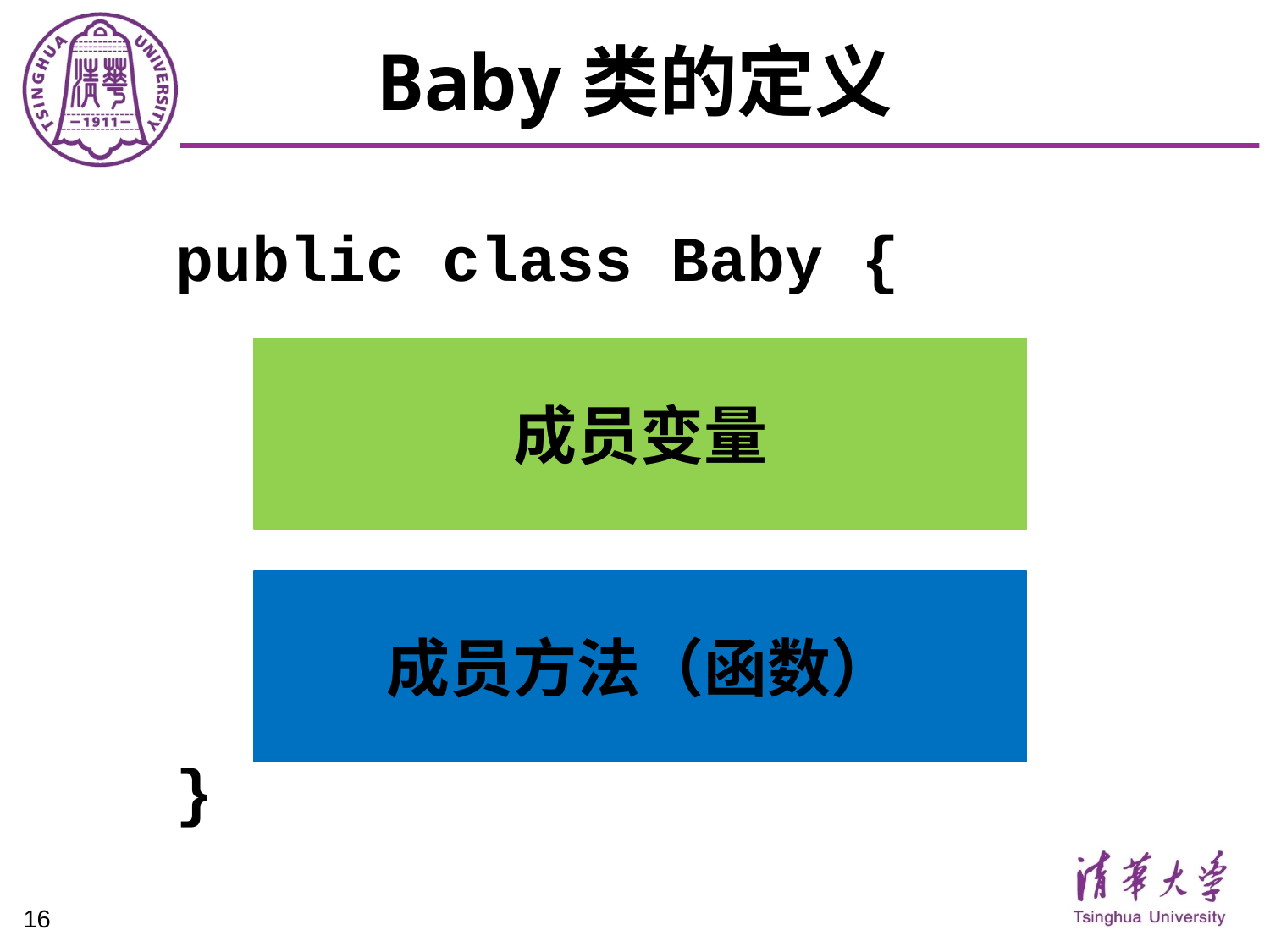

# Baby类的定义
public class Baby {

}
成员变量
成员方法（函数）
16